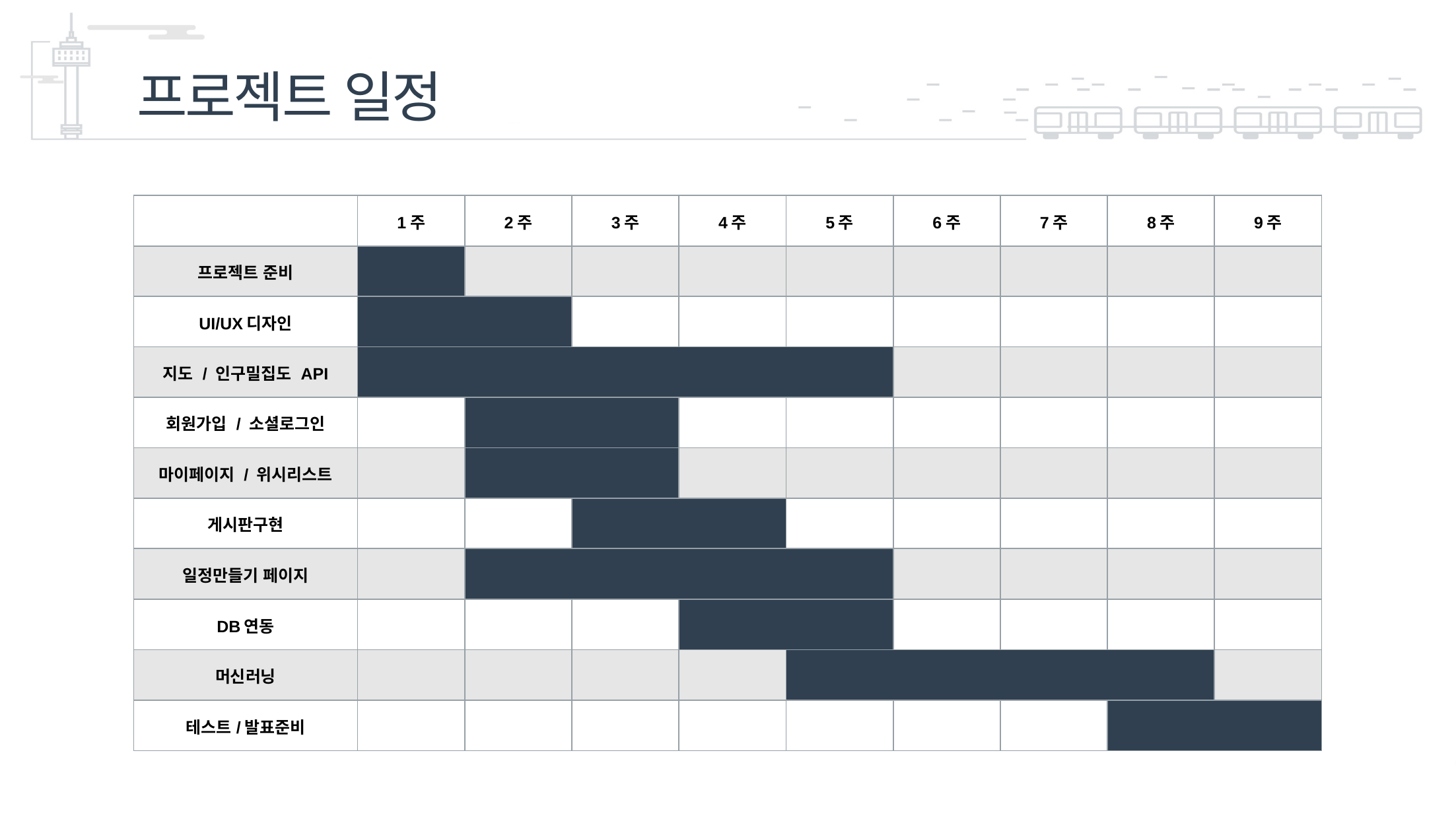

프로젝트 일정

마이페이지
|  | 1주 | 2주 | 3주 | 4주 | 5주 | 6주 | 7주 | 8주 | 9주 |
| --- | --- | --- | --- | --- | --- | --- | --- | --- | --- |
| 프로젝트 준비 |  |  |  |  |  |  |  |  |  |
| UI/UX디자인 |  |  |  |  |  |  |  |  |  |
| 지도 / 인구밀집도 API |  |  |  |  |  |  |  |  |  |
| 회원가입 / 소셜로그인 |  |  |  |  |  |  |  |  |  |
| 마이페이지 / 위시리스트 |  |  |  |  |  |  |  |  |  |
| 게시판구현 |  |  |  |  |  |  |  |  |  |
| 일정만들기 페이지 |  |  |  |  |  |  |  |  |  |
| DB연동 |  |  |  |  |  |  |  |  |  |
| 머신러닝 |  |  |  |  |  |  |  |  |  |
| 테스트/발표준비 |  |  |  |  |  |  |  |  |  |